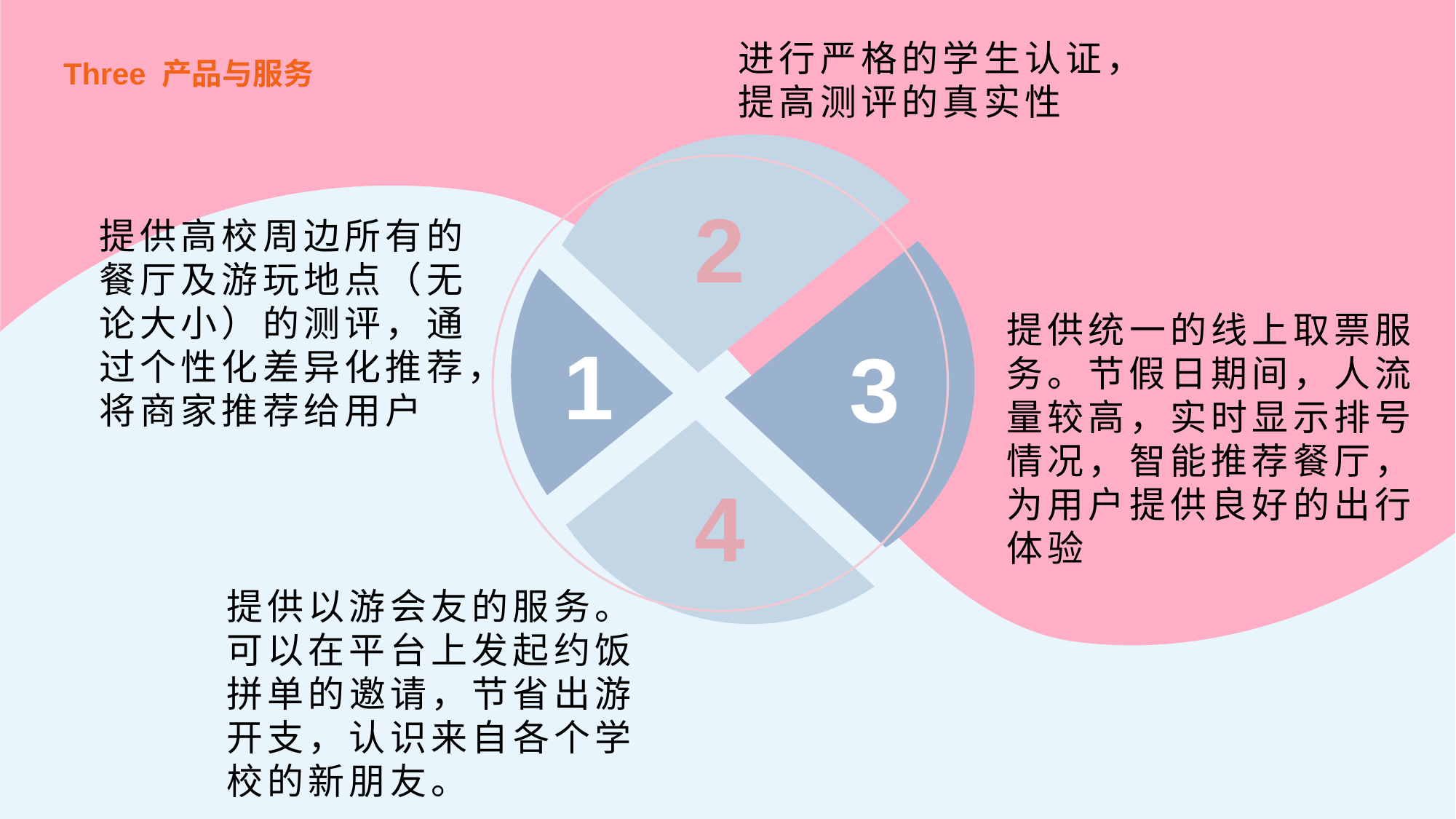

进行严格的学生认证，提高测评的真实性
Three 产品与服务

2
提供高校周边所有的餐厅及游玩地点（无论大小）的测评，通过个性化差异化推荐，将商家推荐给用户
提供统一的线上取票服务。节假日期间，人流量较高，实时显示排号情况，智能推荐餐厅，为用户提供良好的出行体验
1
3
4
提供以游会友的服务。可以在平台上发起约饭拼单的邀请，节省出游开支，认识来自各个学校的新朋友。